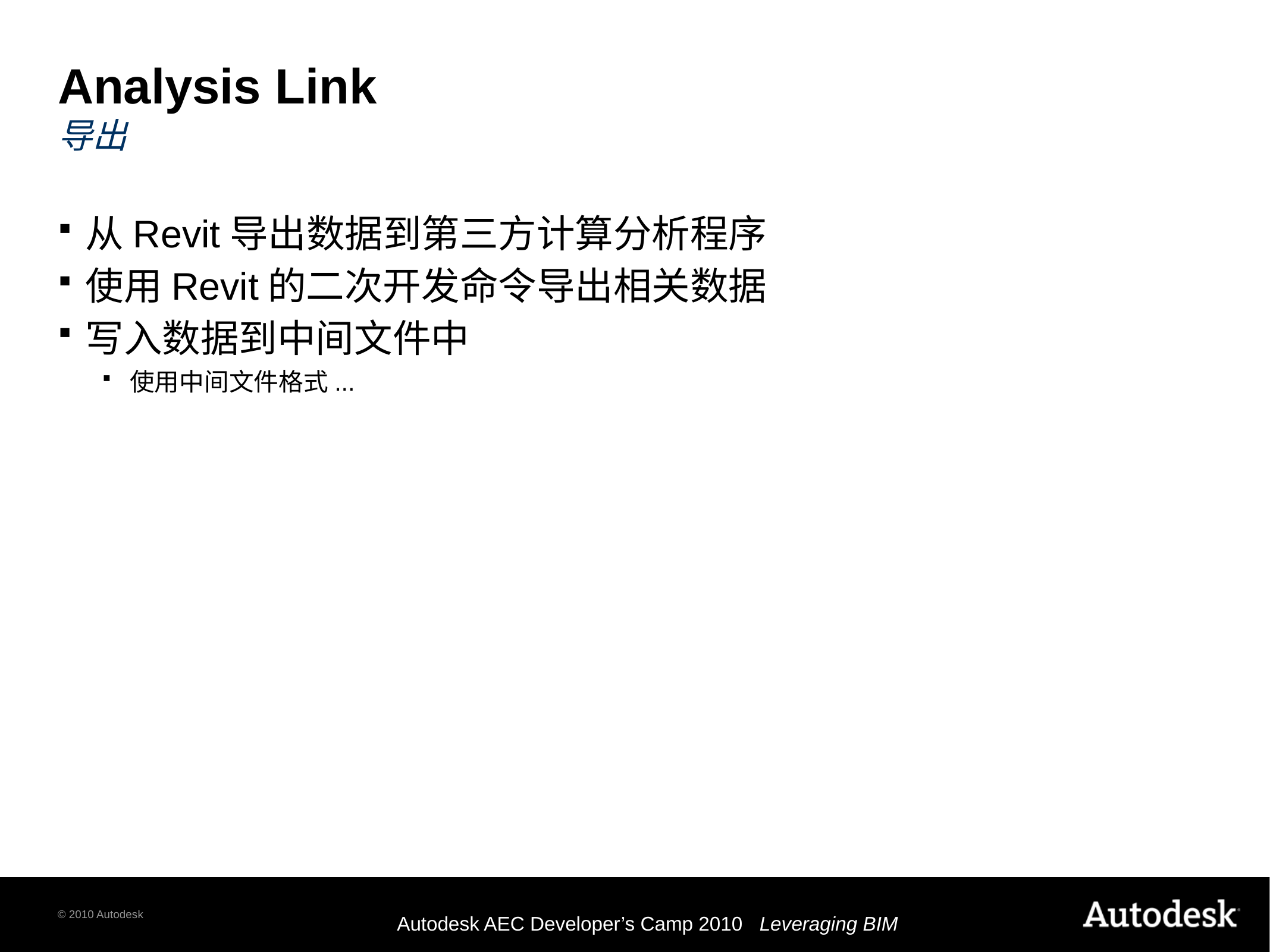

# Analysis Link 导出
从Revit导出数据到第三方计算分析程序
使用Revit的二次开发命令导出相关数据
写入数据到中间文件中
使用中间文件格式...